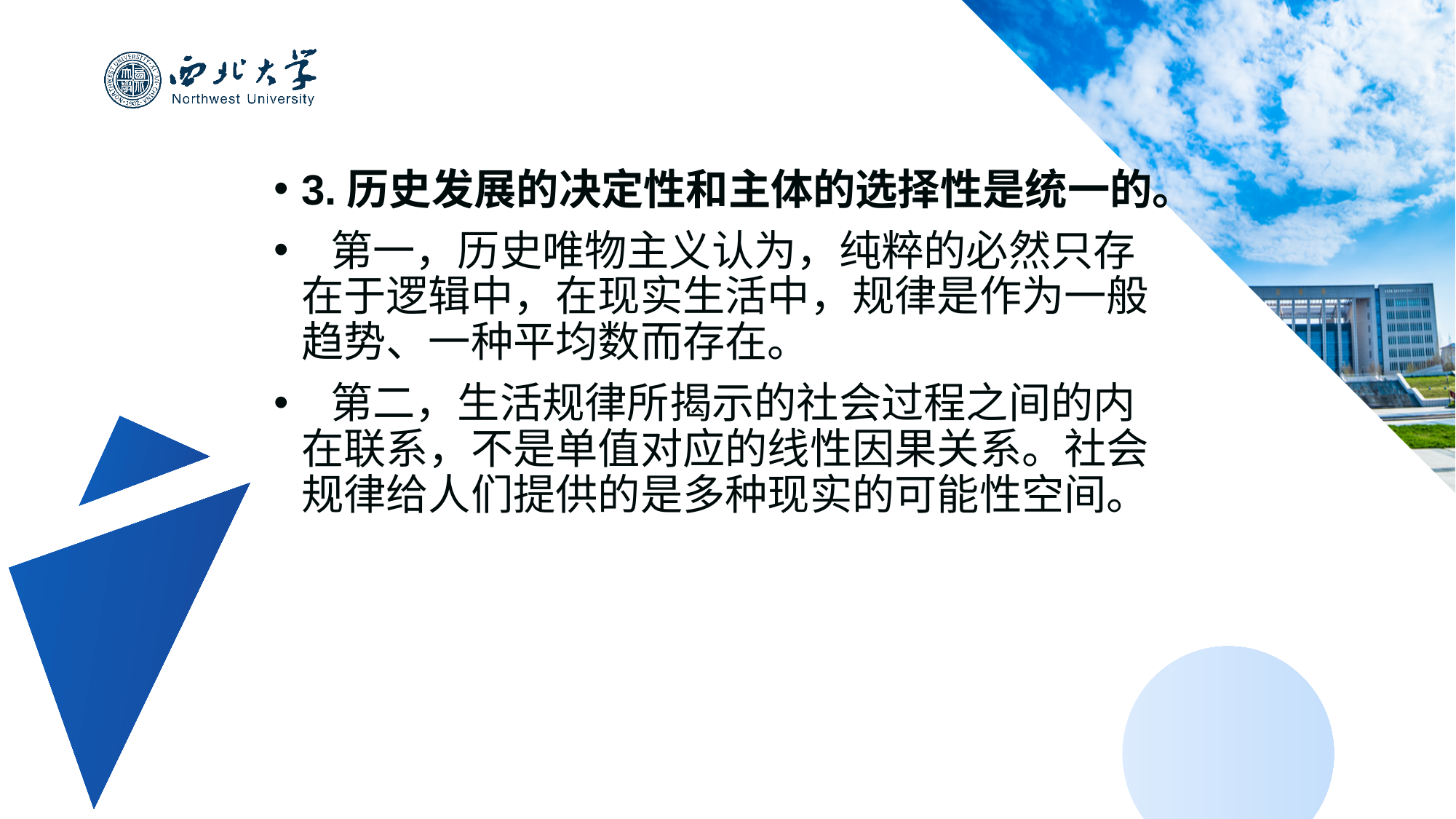

3.历史发展的决定性和主体的选择性是统一的。
  第一，历史唯物主义认为，纯粹的必然只存在于逻辑中，在现实生活中，规律是作为一般趋势、一种平均数而存在。
  第二，生活规律所揭示的社会过程之间的内在联系，不是单值对应的线性因果关系。社会规律给人们提供的是多种现实的可能性空间。